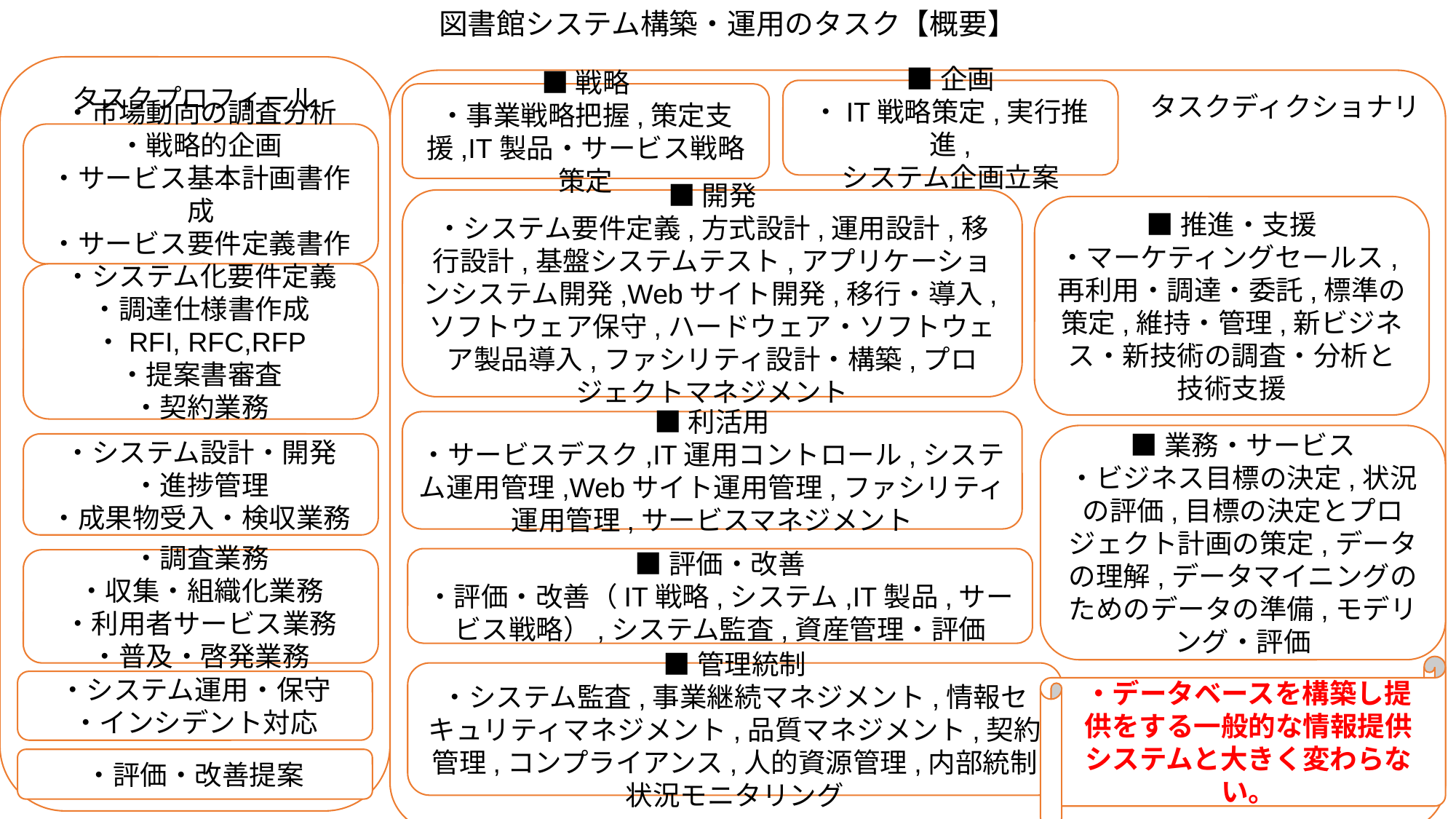

# 図書館システム構築・運用のタスク【概要】
タスクプロフィール
タスクディクショナリ
■企画
・IT戦略策定,実行推進,
システム企画立案
■戦略
・事業戦略把握,策定支援,IT製品・サービス戦略策定
・市場動向の調査分析
・戦略的企画
・サービス基本計画書作成
・サービス要件定義書作成
■開発
・システム要件定義,方式設計,運用設計,移行設計,基盤システムテスト,アプリケーションシステム開発,Webサイト開発,移行・導入,ソフトウェア保守,ハードウェア・ソフトウェア製品導入,ファシリティ設計・構築,プロジェクトマネジメント
■推進・支援
・マーケティングセールス,再利用・調達・委託,標準の策定,維持・管理,新ビジネス・新技術の調査・分析と技術支援
スキル
・システム化要件定義
・調達仕様書作成
・RFI, RFC,RFP
・提案書審査
・契約業務
知識
■利活用
・サービスデスク,IT運用コントロール,システム運用管理,Webサイト運用管理,ファシリティ運用管理,サービスマネジメント
■業務・サービス
・ビジネス目標の決定,状況の評価,目標の決定とプロジェクト計画の策定,データの理解,データマイニングのためのデータの準備,モデリング・評価
・システム設計・開発
・進捗管理
・成果物受入・検収業務
■評価・改善
・評価・改善（IT戦略,システム,IT製品,サービス戦略）,システム監査,資産管理・評価
・調査業務
・収集・組織化業務
・利用者サービス業務
・普及・啓発業務
・データベースを構築し提供をする一般的な情報提供システムと大きく変わらない。
■管理統制
・システム監査,事業継続マネジメント,情報セキュリティマネジメント,品質マネジメント,契約管理,コンプライアンス,人的資源管理,内部統制状況モニタリング
・システム運用・保守
・インシデント対応
・評価・改善提案